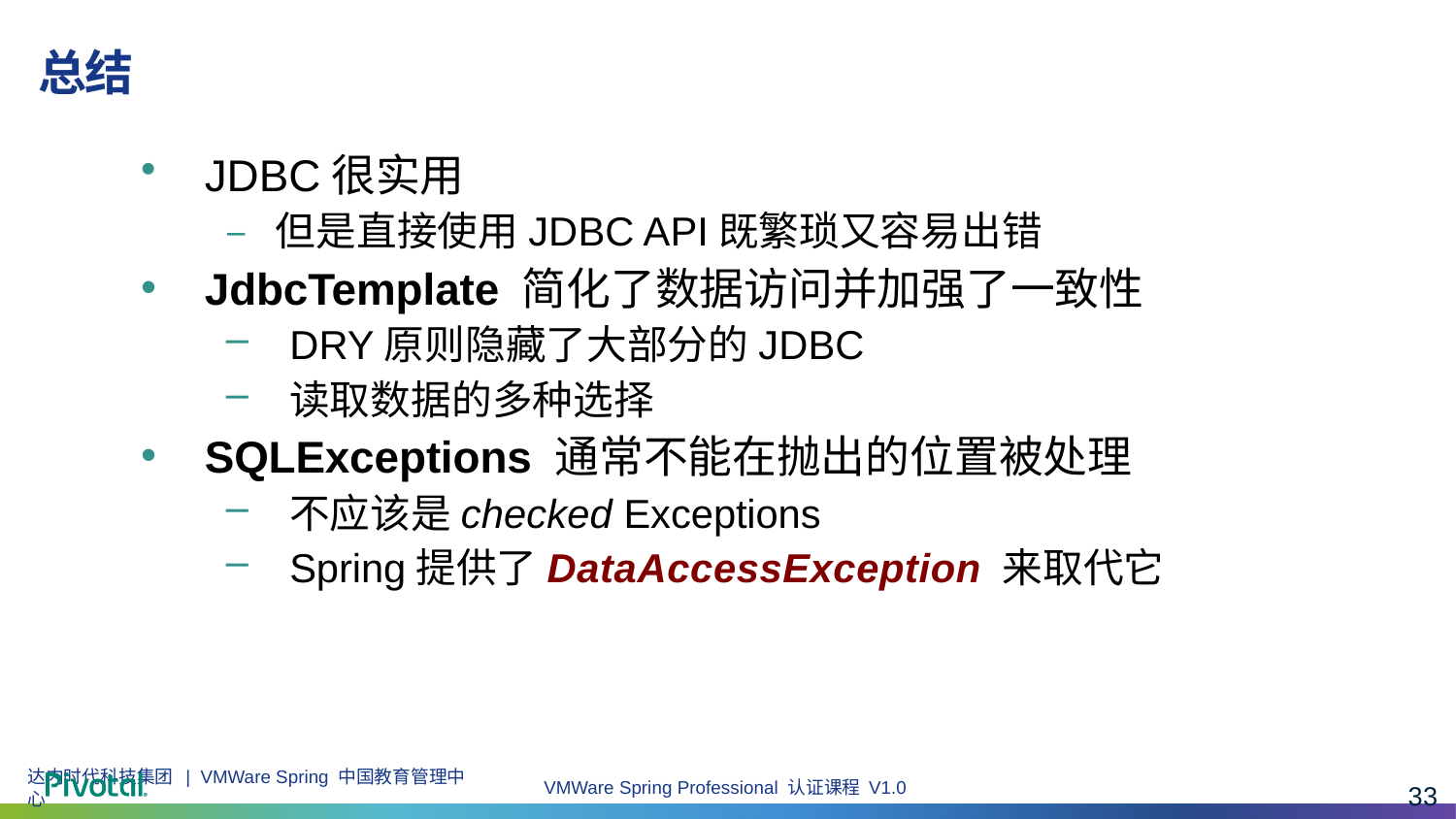

# 总结
JDBC很实用
–  但是直接使用JDBC API既繁琐又容易出错
JdbcTemplate 简化了数据访问并加强了一致性
DRY原则隐藏了大部分的JDBC
读取数据的多种选择
SQLExceptions 通常不能在抛出的位置被处理
不应该是checked Exceptions
Spring提供了DataAccessException 来取代它
33